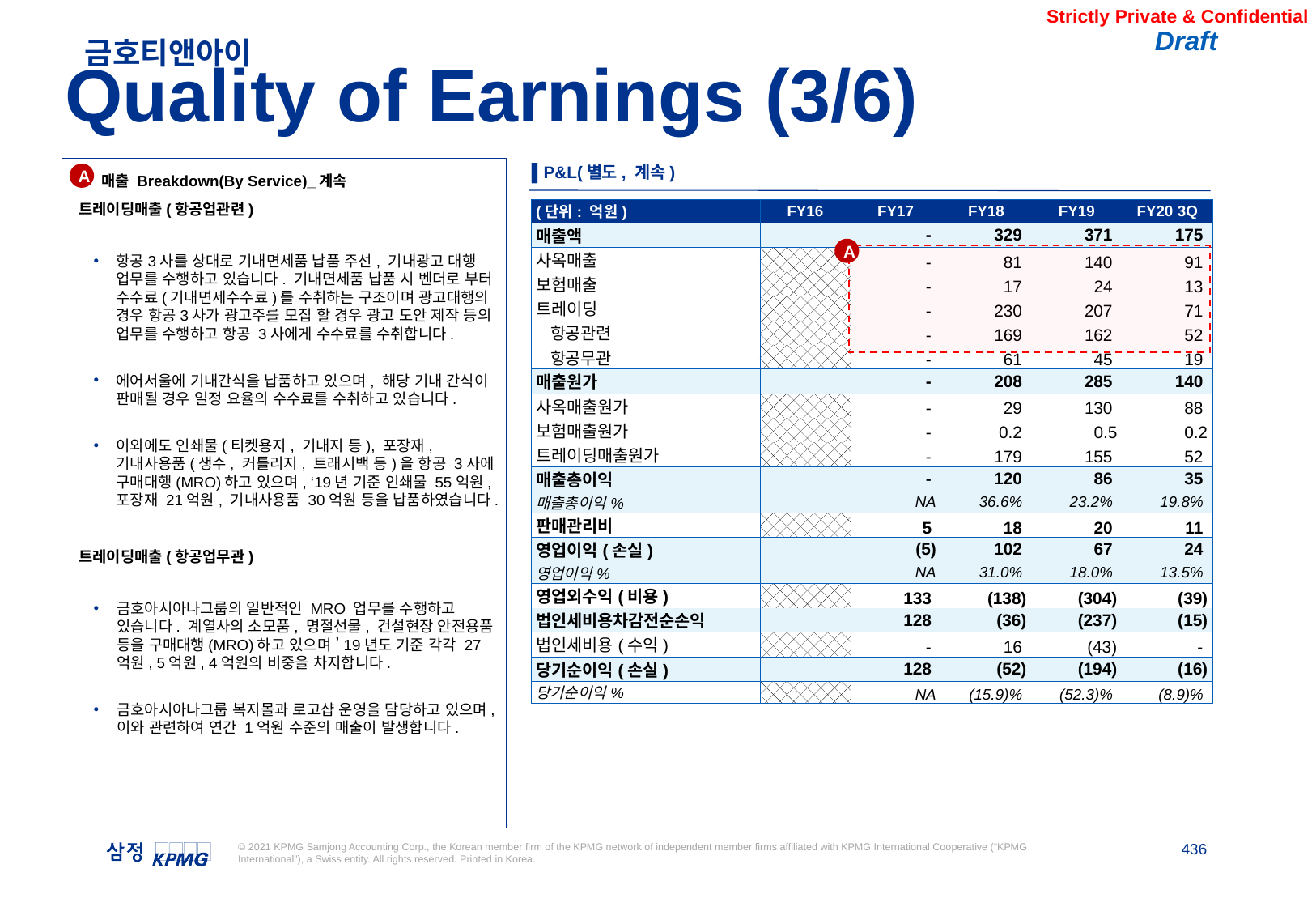

금호티앤아이
Quality of Earnings (3/6)
▌P&L(별도, 계속)

      매출 Breakdown(By Service)_계속
트레이딩매출(항공업관련)

항공3사를 상대로 기내면세품 납품 주선, 기내광고 대행 업무를 수행하고 있습니다. 기내면세품 납품 시 벤더로 부터 수수료(기내면세수수료)를 수취하는 구조이며 광고대행의 경우 항공3사가 광고주를 모집 할 경우 광고 도안 제작 등의 업무를 수행하고 항공 3사에게 수수료를 수취합니다.

에어서울에 기내간식을 납품하고 있으며, 해당 기내 간식이 판매될 경우 일정 요율의 수수료를 수취하고 있습니다.

이외에도 인쇄물(티켓용지, 기내지 등), 포장재, 기내사용품(생수, 커틀리지, 트래시백 등)을 항공 3사에 구매대행(MRO)하고 있으며, ‘19년 기준 인쇄물 55억원, 포장재 21억원, 기내사용품 30억원 등을 납품하였습니다.

트레이딩매출(항공업무관)

금호아시아나그룹의 일반적인 MRO 업무를 수행하고 있습니다. 계열사의 소모품, 명절선물, 건설현장 안전용품 등을 구매대행(MRO)하고 있으며 ’19년도 기준 각각 27억원, 5억원, 4억원의 비중을 차지합니다.

금호아시아나그룹 복지몰과 로고샵 운영을 담당하고 있으며, 이와 관련하여 연간 1억원 수준의 매출이 발생합니다.
A
| (단위: 억원) | FY16 | FY17 | FY18 | FY19 | FY20 3Q |
| --- | --- | --- | --- | --- | --- |
| 매출액 |  | - | 329 | 371 | 175 |
| 사옥매출 |  | - | 81 | 140 | 91 |
| 보험매출 |  | - | 17 | 24 | 13 |
| 트레이딩 |  | - | 230 | 207 | 71 |
| 항공관련 |  | - | 169 | 162 | 52 |
| 항공무관 |  | - | 61 | 45 | 19 |
| 매출원가 |  | - | 208 | 285 | 140 |
| 사옥매출원가 |  | - | 29 | 130 | 88 |
| 보험매출원가 |  | - | 0.2 | 0.5 | 0.2 |
| 트레이딩매출원가 |  | - | 179 | 155 | 52 |
| 매출총이익 |  | - | 120 | 86 | 35 |
| 매출총이익% |  | NA | 36.6% | 23.2% | 19.8% |
| 판매관리비 |  | 5 | 18 | 20 | 11 |
| 영업이익(손실) |  | (5) | 102 | 67 | 24 |
| 영업이익% |  | NA | 31.0% | 18.0% | 13.5% |
| 영업외수익(비용) |  | 133 | (138) | (304) | (39) |
| 법인세비용차감전순손익 |  | 128 | (36) | (237) | (15) |
| 법인세비용(수익) |  | - | 16 | (43) | - |
| 당기순이익(손실) |  | 128 | (52) | (194) | (16) |
| 당기순이익% |  | NA | (15.9)% | (52.3)% | (8.9)% |
A